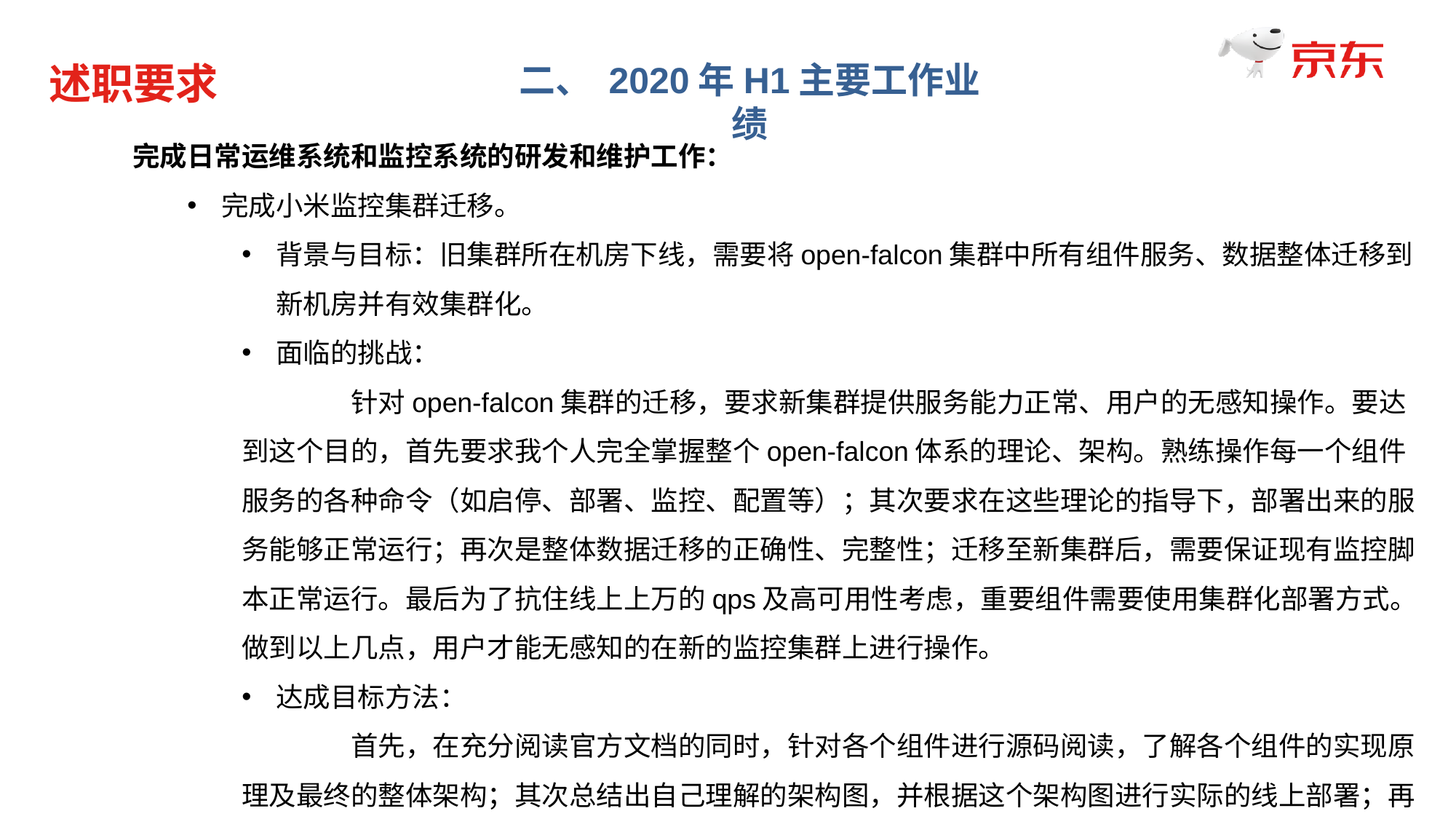

述职要求
二、 2020年H1主要工作业绩
完成日常运维系统和监控系统的研发和维护工作：
完成小米监控集群迁移。
背景与目标：旧集群所在机房下线，需要将open-falcon集群中所有组件服务、数据整体迁移到新机房并有效集群化。
面临的挑战：
	针对open-falcon集群的迁移，要求新集群提供服务能力正常、用户的无感知操作。要达到这个目的，首先要求我个人完全掌握整个open-falcon体系的理论、架构。熟练操作每一个组件服务的各种命令（如启停、部署、监控、配置等）；其次要求在这些理论的指导下，部署出来的服务能够正常运行；再次是整体数据迁移的正确性、完整性；迁移至新集群后，需要保证现有监控脚本正常运行。最后为了抗住线上上万的qps及高可用性考虑，重要组件需要使用集群化部署方式。做到以上几点，用户才能无感知的在新的监控集群上进行操作。
达成目标方法：
	首先，在充分阅读官方文档的同时，针对各个组件进行源码阅读，了解各个组件的实现原理及最终的整体架构；其次总结出自己理解的架构图，并根据这个架构图进行实际的线上部署；再